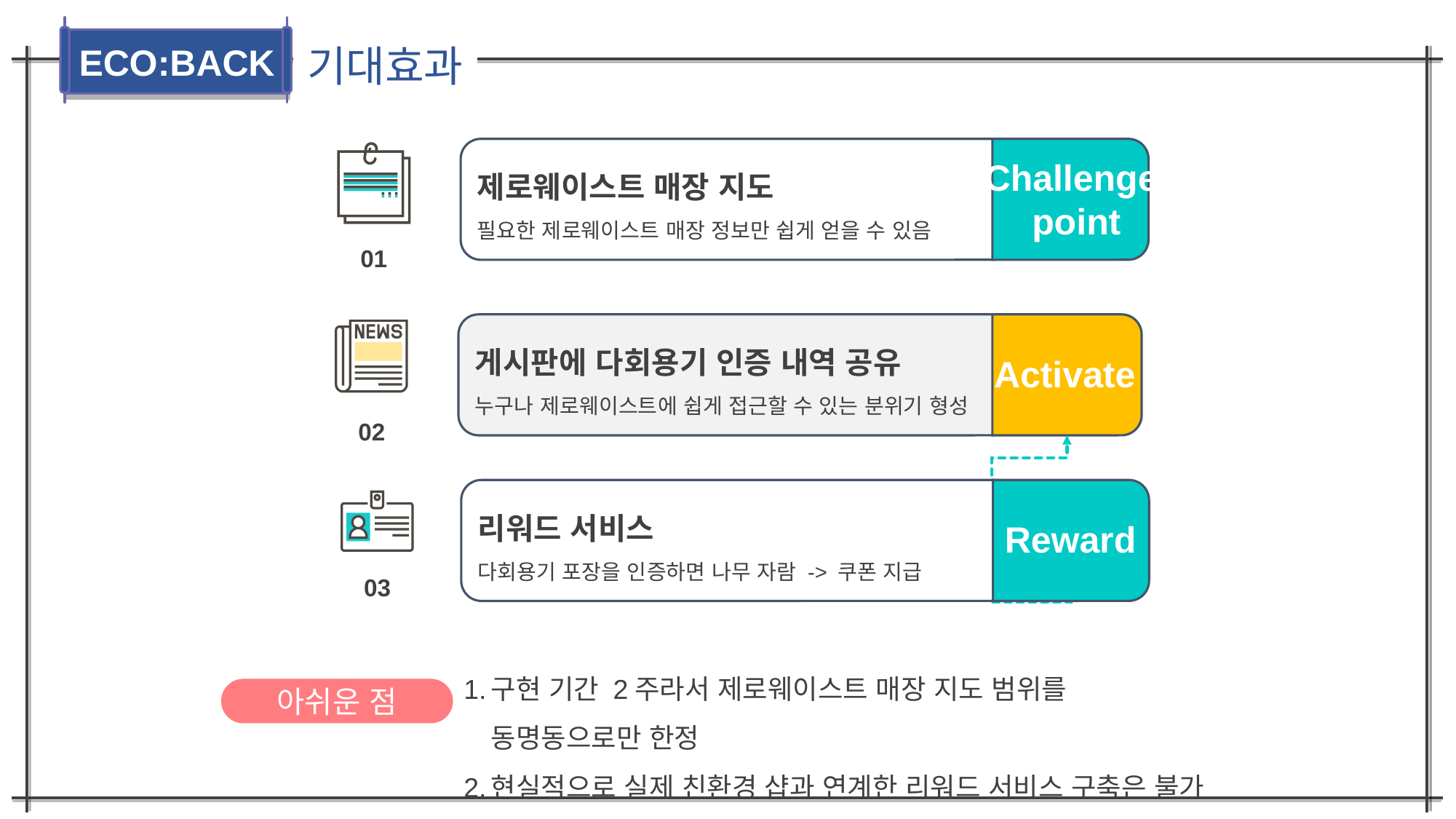

ECO:BACK
기대효과

제로웨이스트 매장 지도
필요한 제로웨이스트 매장 정보만 쉽게 얻을 수 있음

Challenge
point
01

게시판에 다회용기 인증 내역 공유
누구나 제로웨이스트에 쉽게 접근할 수 있는 분위기 형성

Activate
02

리워드 서비스
다회용기 포장을 인증하면 나무 자람 -> 쿠폰 지급

15%
Reward
03
구현 기간 2주라서 제로웨이스트 매장 지도 범위를 동명동으로만 한정
현실적으로 실제 친환경 샵과 연계한 리워드 서비스 구축은 불가
아쉬운 점